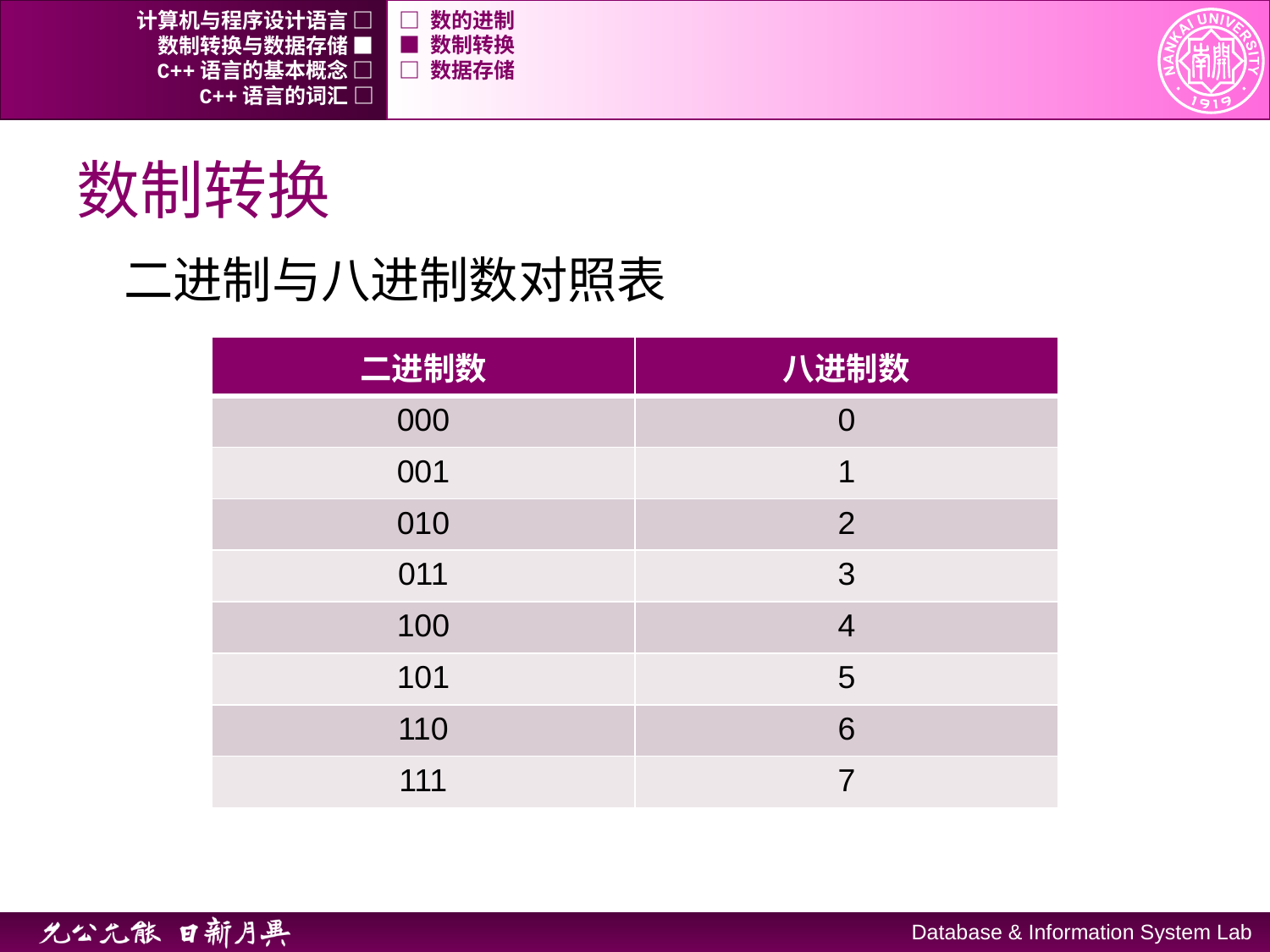

计算机与程序设计语言 □
□ 数的进制
数制转换与数据存储 ■
■ 数制转换
C++语言的基本概念 □
□ 数据存储
C++语言的词汇 □
# 数制转换
二进制与八进制数对照表
| 二进制数 | 八进制数 |
| --- | --- |
| 000 | 0 |
| 001 | 1 |
| 010 | 2 |
| 011 | 3 |
| 100 | 4 |
| 101 | 5 |
| 110 | 6 |
| 111 | 7 |